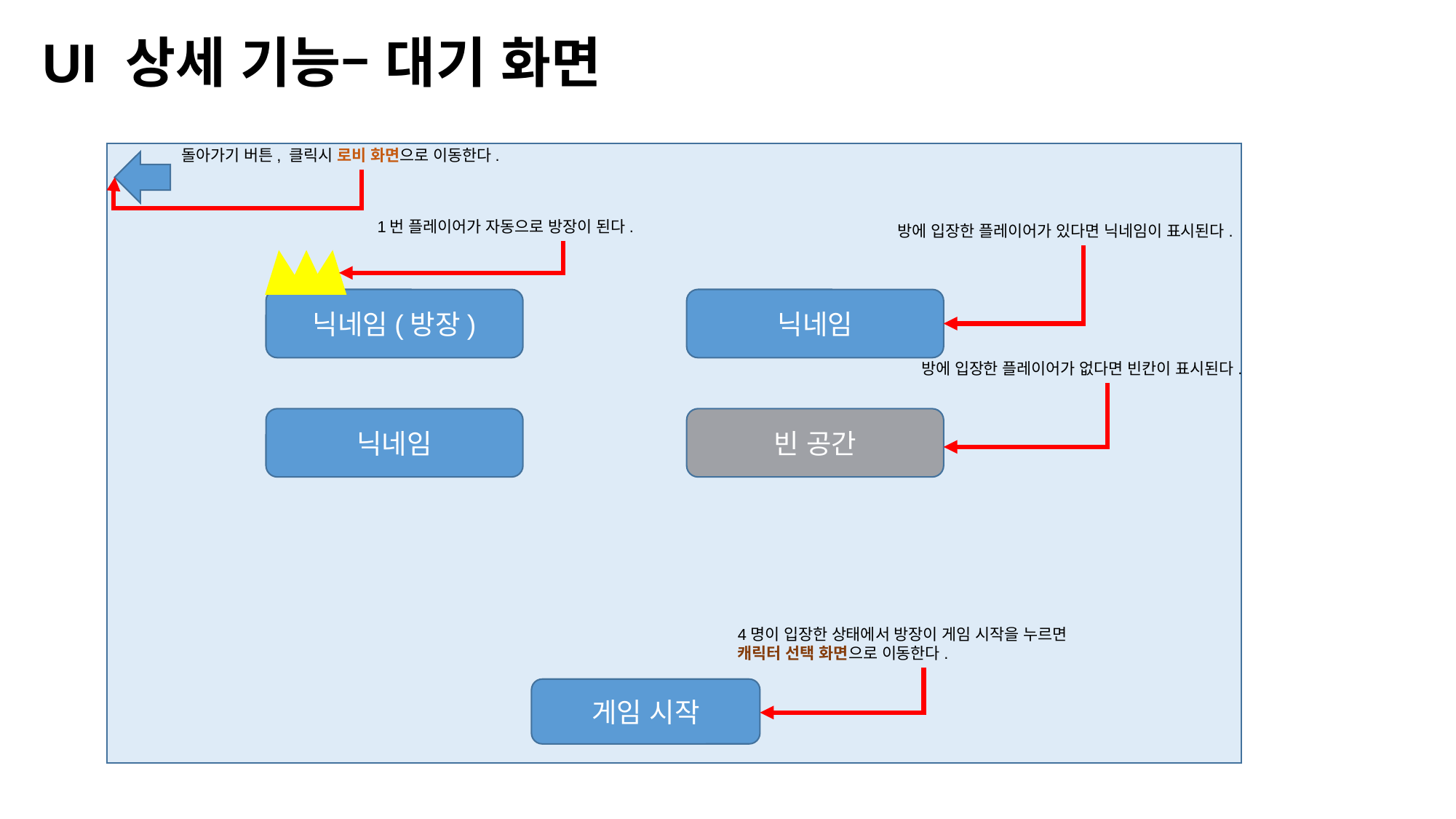

UI 상세 기능– 대기 화면
돌아가기 버튼, 클릭시 로비 화면으로 이동한다.

1번 플레이어가 자동으로 방장이 된다.
방에 입장한 플레이어가 있다면 닉네임이 표시된다.

닉네임(방장)
닉네임
방에 입장한 플레이어가 없다면 빈칸이 표시된다.
닉네임
빈 공간
4명이 입장한 상태에서 방장이 게임 시작을 누르면 캐릭터 선택 화면으로 이동한다.
게임 시작